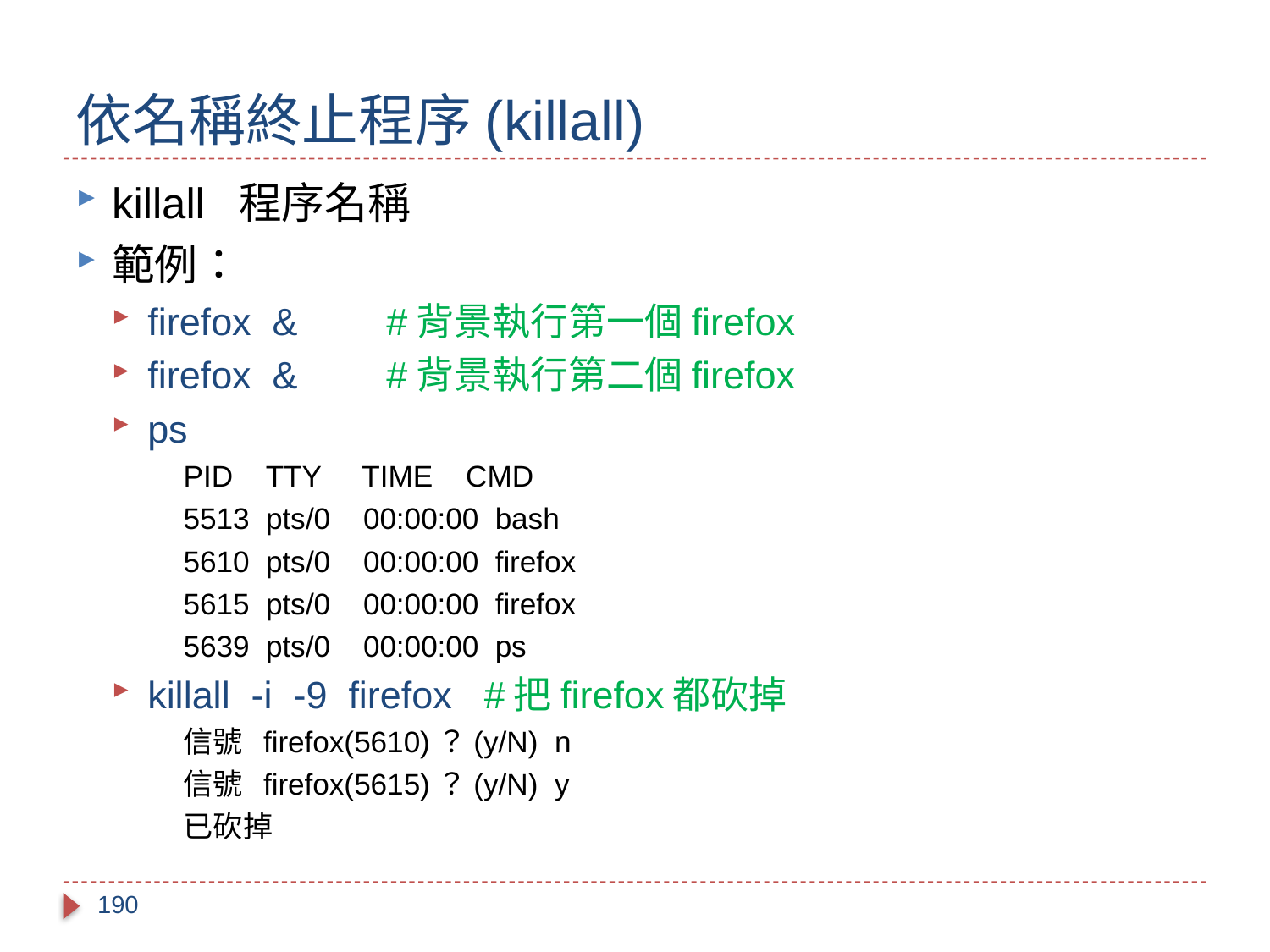

# 依名稱終止程序(killall)
killall  程序名稱
範例：
firefox  &	#背景執行第一個firefox
firefox  &	#背景執行第二個firefox
ps
PID    TTY     TIME    CMD
5513  pts/0    00:00:00  bash
5610  pts/0    00:00:00  firefox
5615  pts/0    00:00:00  firefox
5639  pts/0    00:00:00  ps
killall  -i  -9  firefox   #把firefox都砍掉
信號  firefox(5610)？(y/N)  n
信號  firefox(5615)？(y/N)  y
已砍掉

190